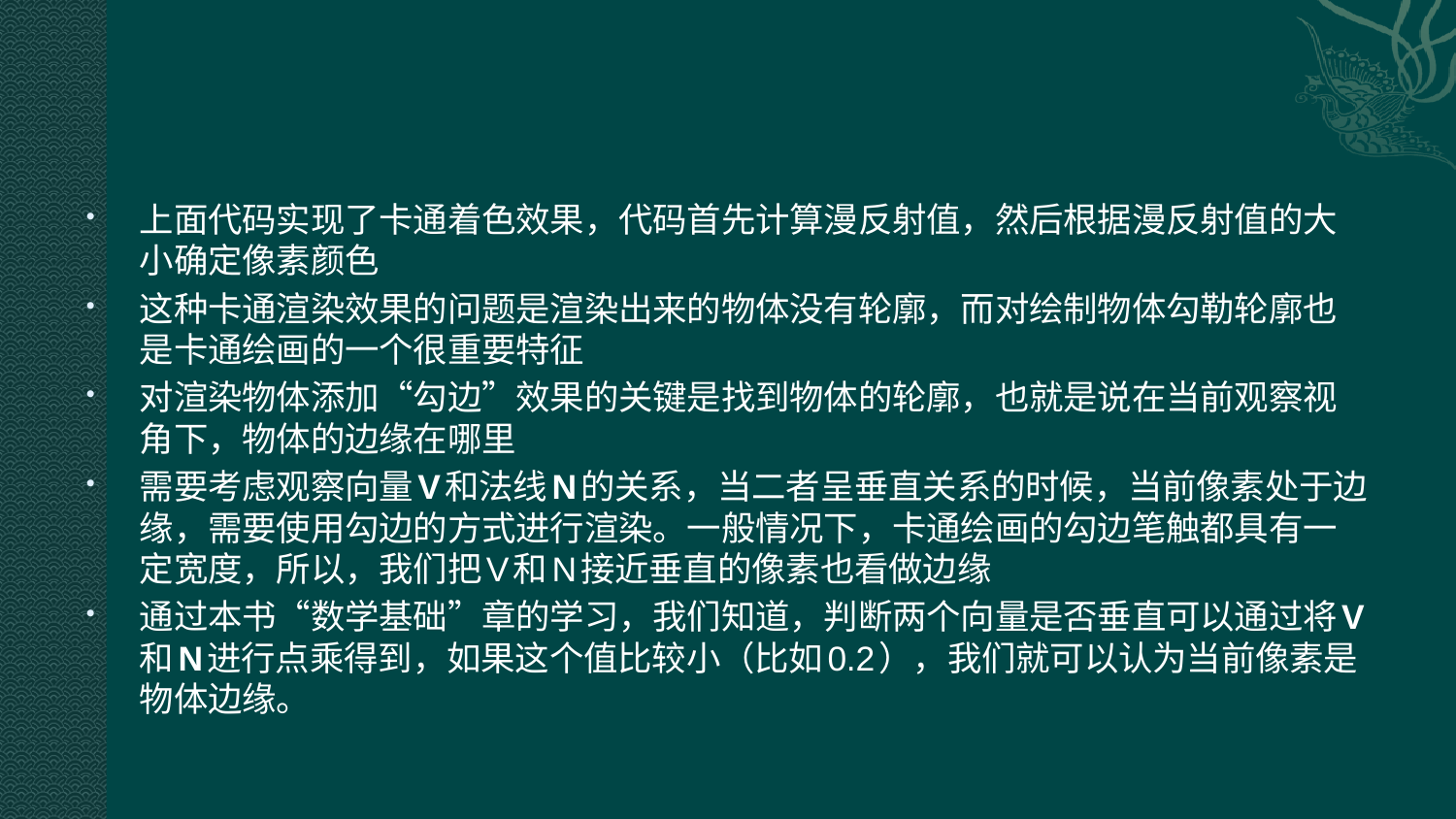

#
上面代码实现了卡通着色效果，代码首先计算漫反射值，然后根据漫反射值的大小确定像素颜色
这种卡通渲染效果的问题是渲染出来的物体没有轮廓，而对绘制物体勾勒轮廓也是卡通绘画的一个很重要特征
对渲染物体添加“勾边”效果的关键是找到物体的轮廓，也就是说在当前观察视角下，物体的边缘在哪里
需要考虑观察向量V和法线N的关系，当二者呈垂直关系的时候，当前像素处于边缘，需要使用勾边的方式进行渲染。一般情况下，卡通绘画的勾边笔触都具有一定宽度，所以，我们把V和N接近垂直的像素也看做边缘
通过本书“数学基础”章的学习，我们知道，判断两个向量是否垂直可以通过将V和N进行点乘得到，如果这个值比较小（比如0.2），我们就可以认为当前像素是物体边缘。